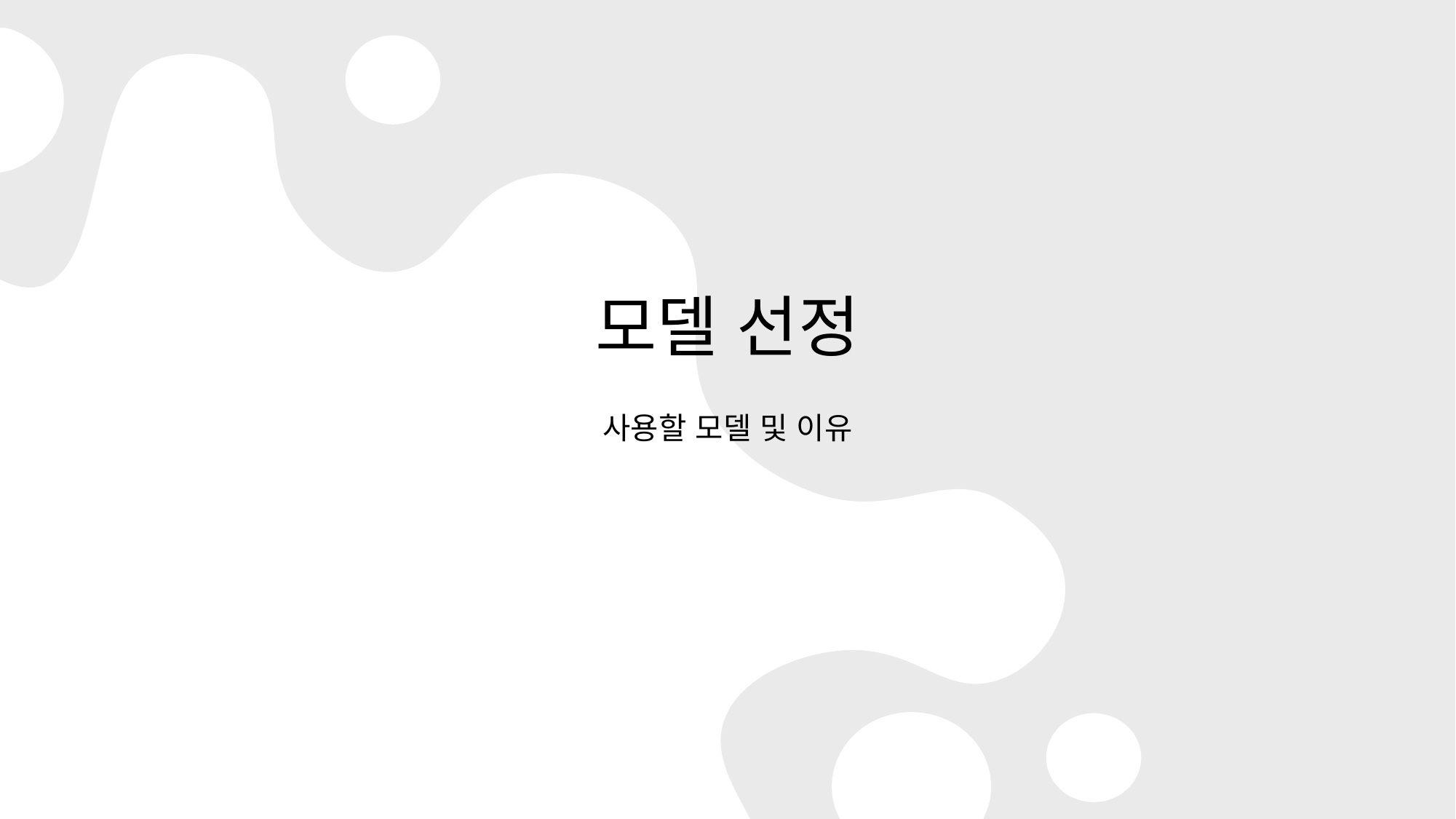

# 모델 선정
사용할 모델 및 이유